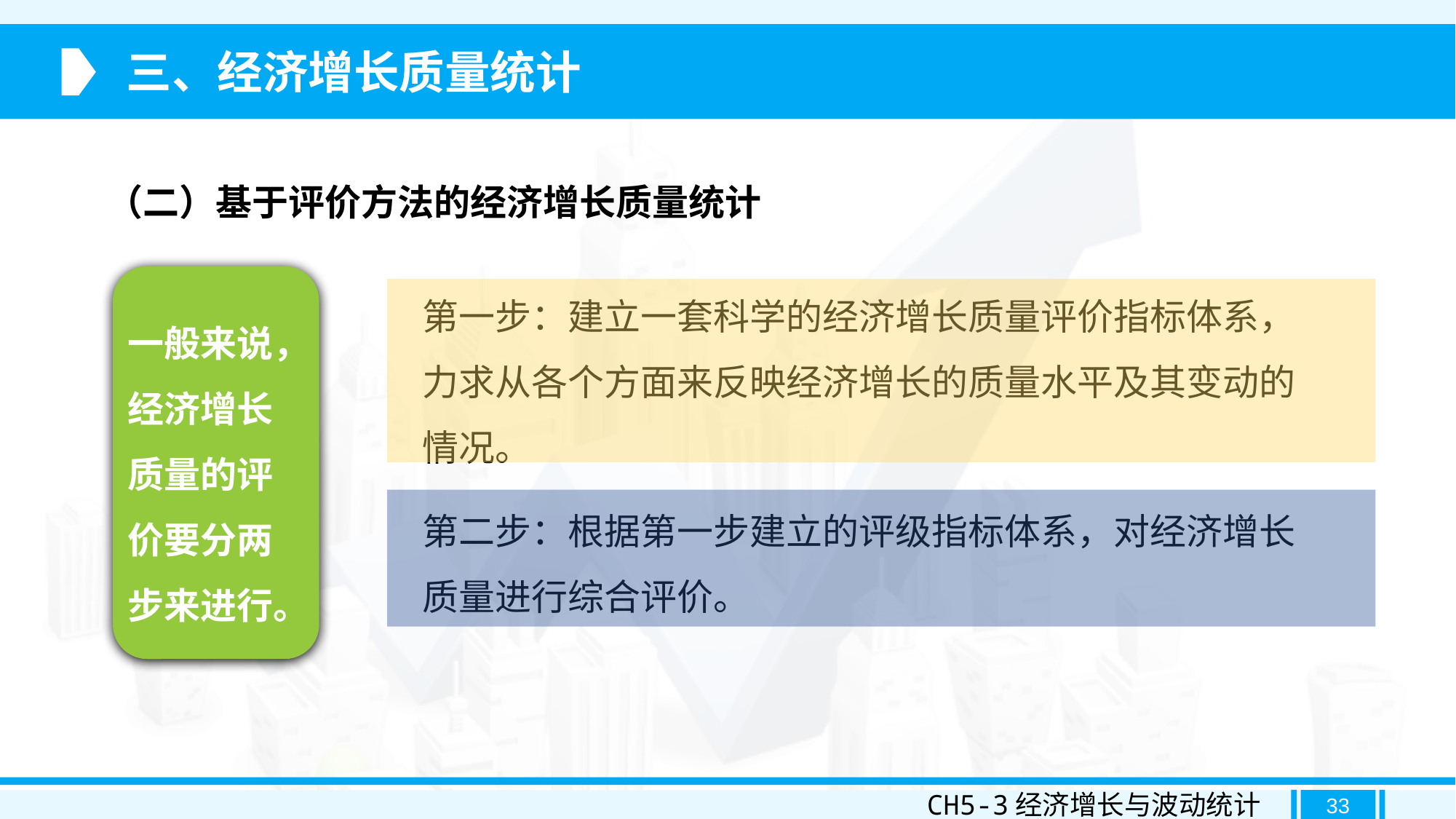

三、经济增长质量统计

（二）基于评价方法的经济增长质量统计
一般来说，经济增长质量的评价要分两步来进行。
第一步：建立一套科学的经济增长质量评价指标体系，力求从各个方面来反映经济增长的质量水平及其变动的情况。
第二步：根据第一步建立的评级指标体系，对经济增长质量进行综合评价。

CH5-3经济增长与波动统计
33